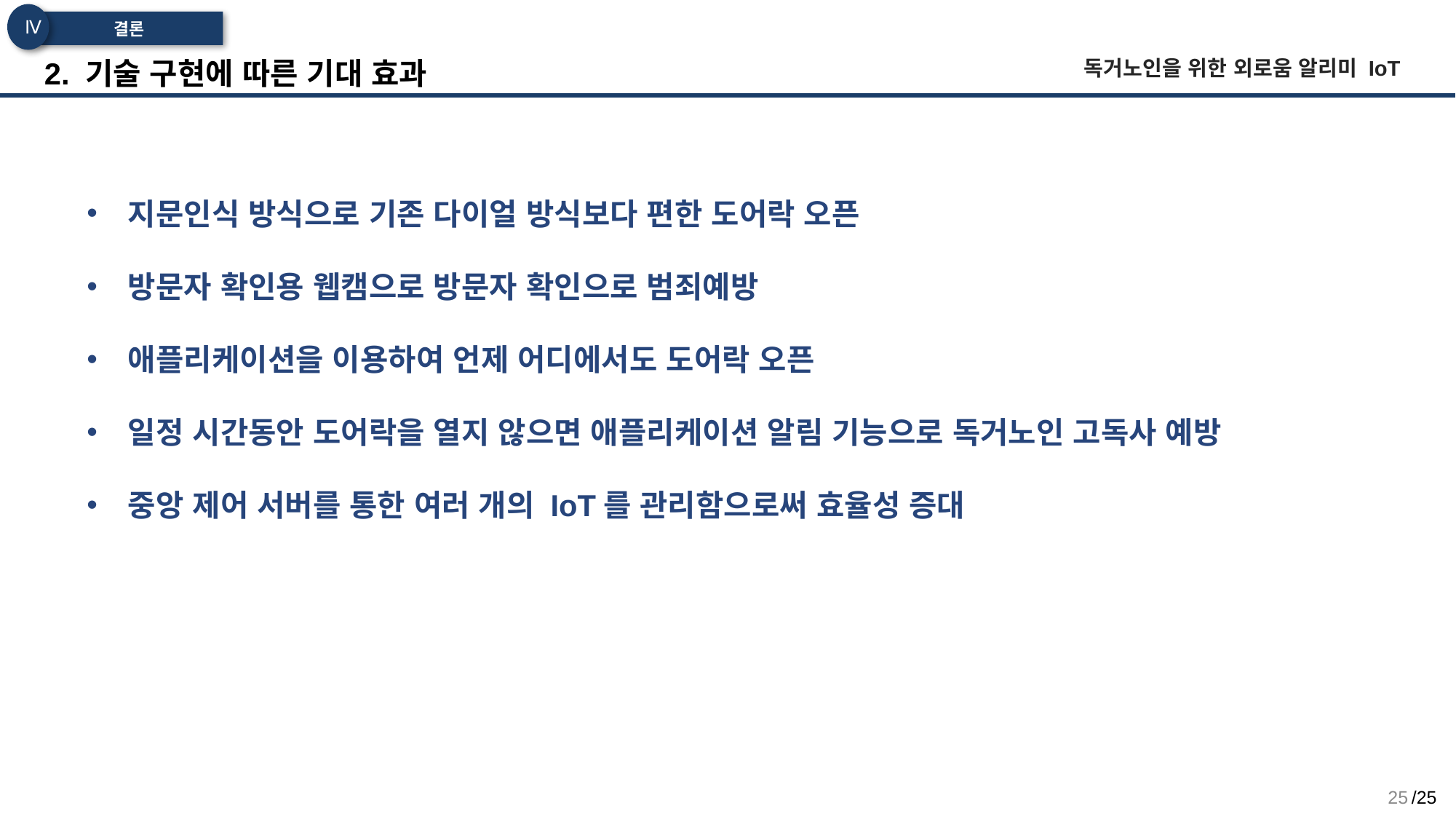

Ⅳ
   결론

    2. 기술 구현에 따른 기대 효과
독거노인을 위한 외로움 알리미 IoT
지문인식 방식으로 기존 다이얼 방식보다 편한 도어락 오픈
방문자 확인용 웹캠으로 방문자 확인으로 범죄예방
애플리케이션을 이용하여 언제 어디에서도 도어락 오픈
일정 시간동안 도어락을 열지 않으면 애플리케이션 알림 기능으로 독거노인 고독사 예방
중앙 제어 서버를 통한 여러 개의 IoT를 관리함으로써 효율성 증대

25